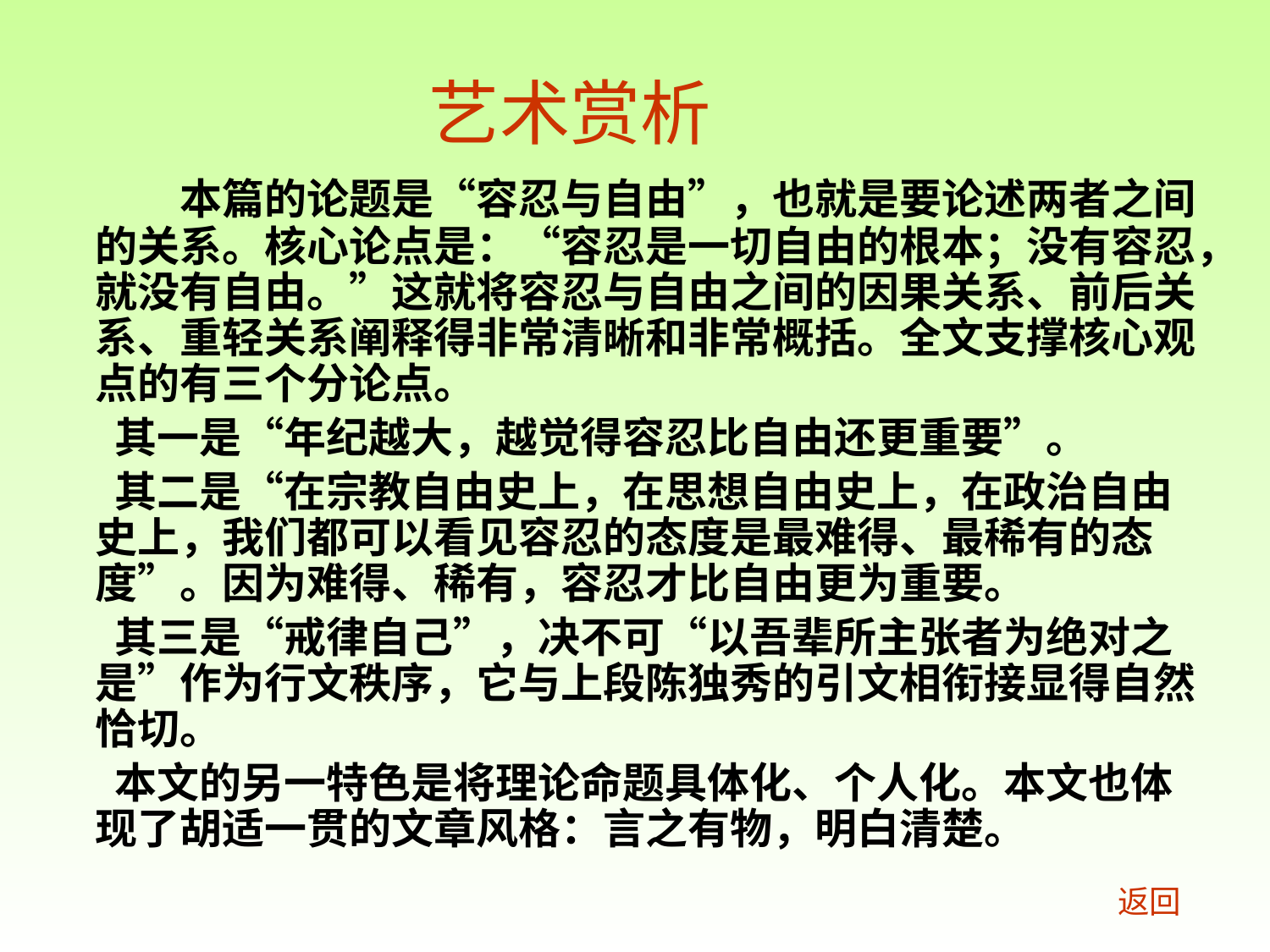

# 艺术赏析
           本篇的论题是“容忍与自由”，也就是要论述两者之间的关系。核心论点是：“容忍是一切自由的根本；没有容忍，就没有自由。”这就将容忍与自由之间的因果关系、前后关系、重轻关系阐释得非常清晰和非常概括。全文支撑核心观点的有三个分论点。
      其一是“年纪越大，越觉得容忍比自由还更重要”。
      其二是“在宗教自由史上，在思想自由史上，在政治自由史上，我们都可以看见容忍的态度是最难得、最稀有的态度”。因为难得、稀有，容忍才比自由更为重要。
      其三是“戒律自己”，决不可“以吾辈所主张者为绝对之是”作为行文秩序，它与上段陈独秀的引文相衔接显得自然恰切。
      本文的另一特色是将理论命题具体化、个人化。本文也体现了胡适一贯的文章风格：言之有物，明白清楚。
返回